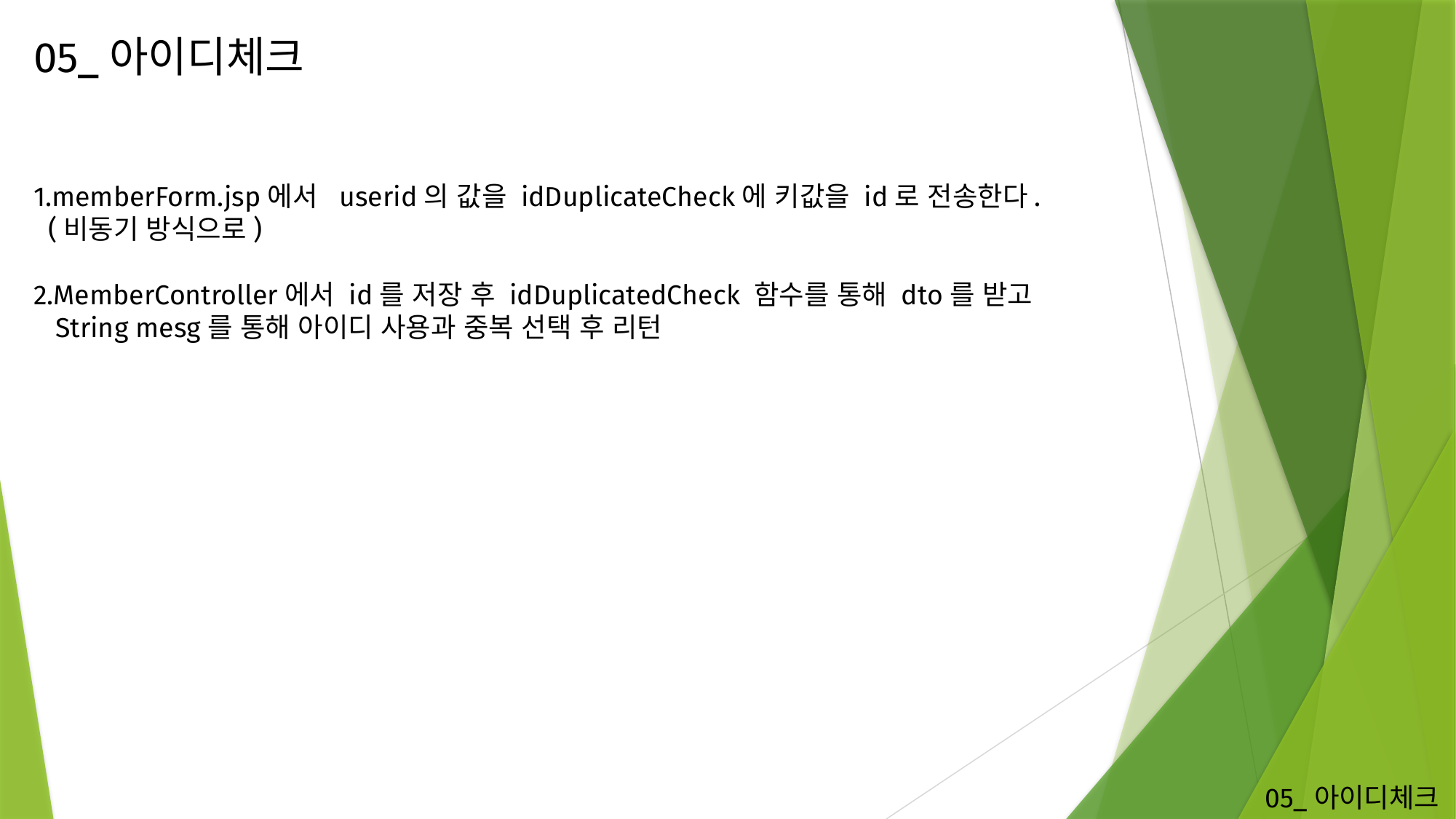

05_아이디체크

1.memberForm.jsp에서  userid의 값을 idDuplicateCheck에 키값을 id로 전송한다.
  (비동기 방식으로)

2.MemberController에서 id를 저장 후 idDuplicatedCheck 함수를 통해 dto를 받고
   String mesg를 통해 아이디 사용과 중복 선택 후 리턴
05_아이디체크